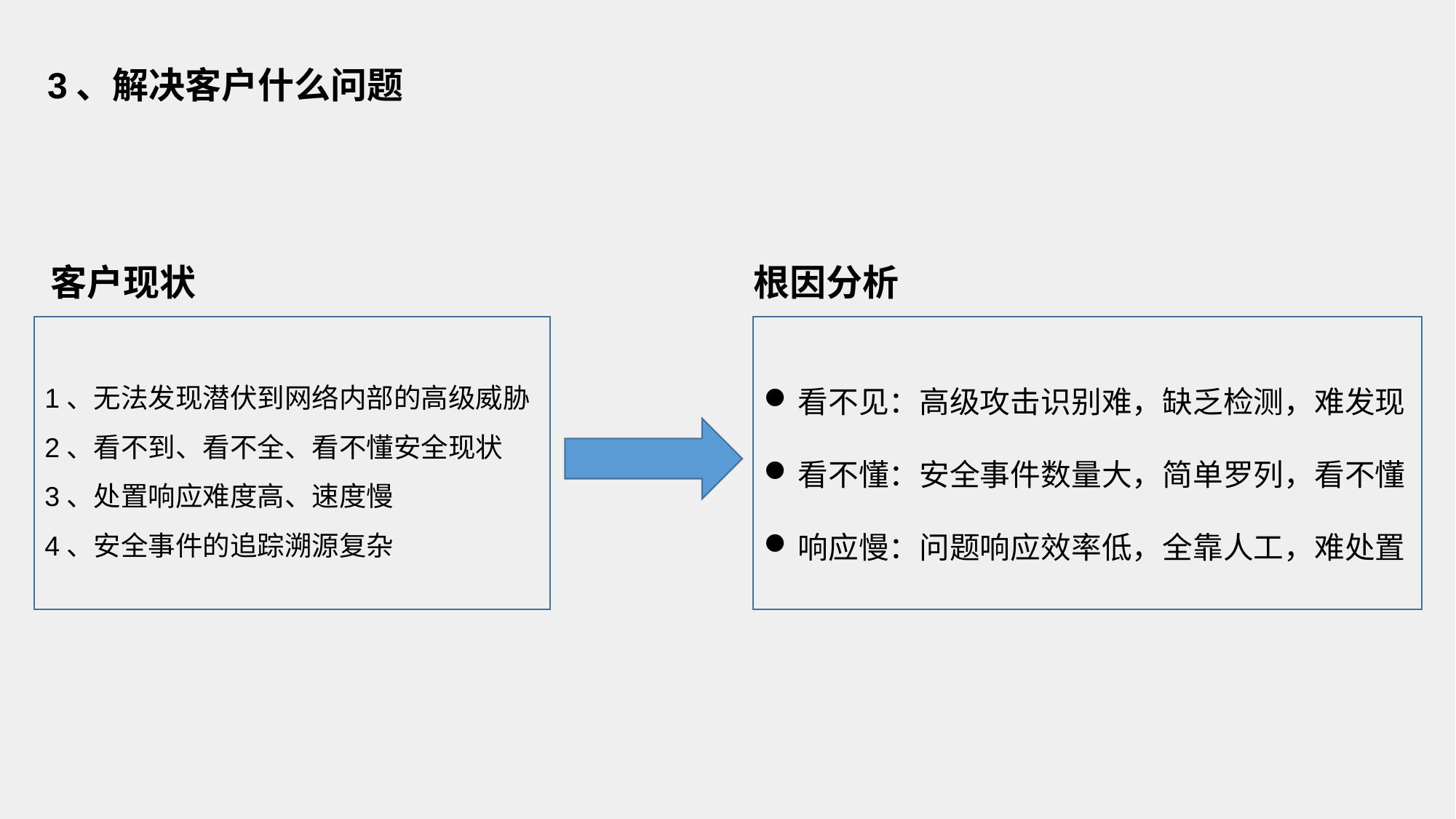

3、解决客户什么问题
客户现状
根因分析
1、无法发现潜伏到网络内部的高级威胁
2、看不到、看不全、看不懂安全现状
3、处置响应难度高、速度慢
4、安全事件的追踪溯源复杂

看不见：高级攻击识别难，缺乏检测，难发现
看不懂：安全事件数量大，简单罗列，看不懂
响应慢：问题响应效率低，全靠人工，难处置